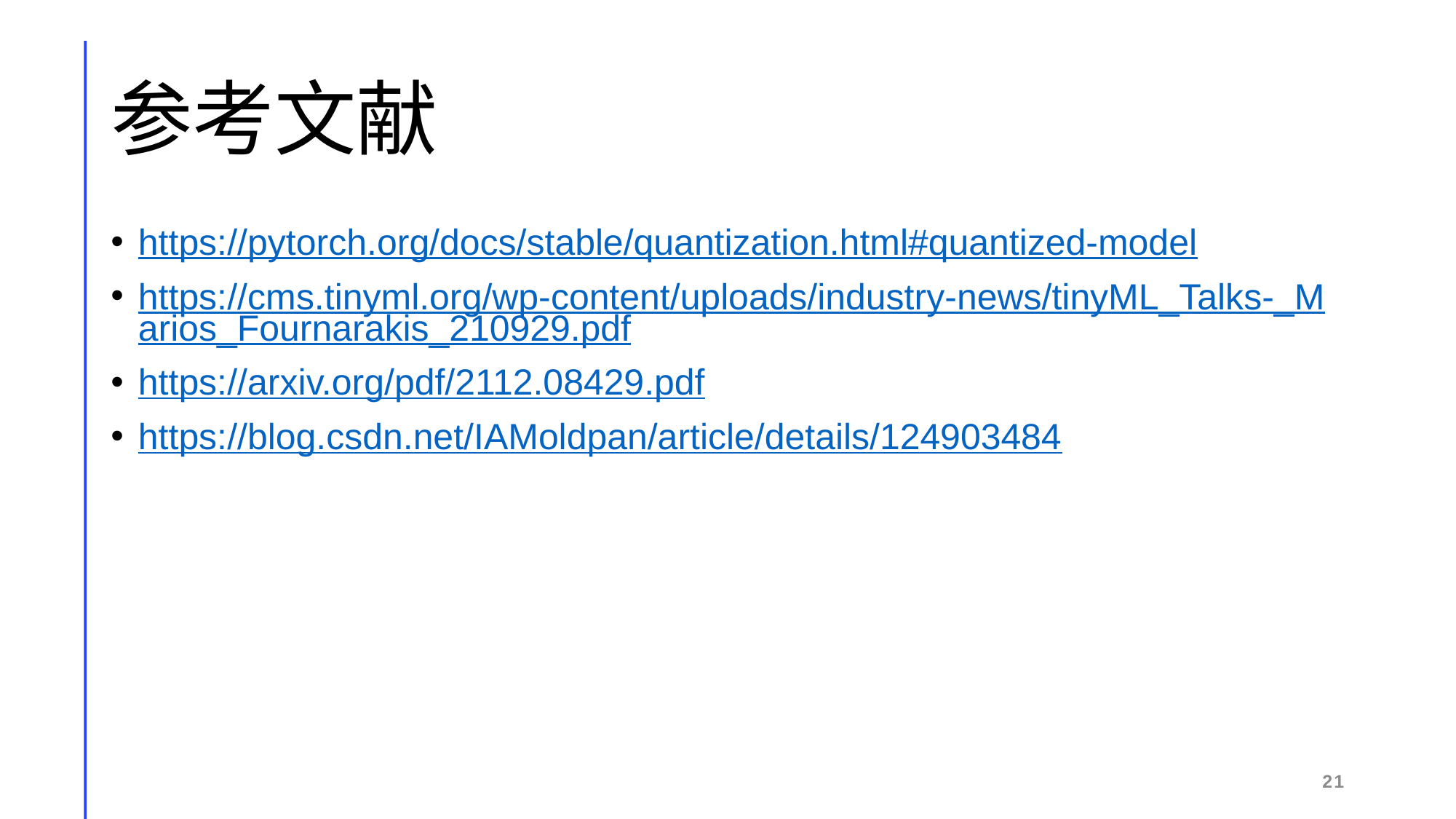

# 参考文献
https://pytorch.org/docs/stable/quantization.html#quantized-model
https://cms.tinyml.org/wp-content/uploads/industry-news/tinyML_Talks-_Marios_Fournarakis_210929.pdf
https://arxiv.org/pdf/2112.08429.pdf
https://blog.csdn.net/IAMoldpan/article/details/124903484

21